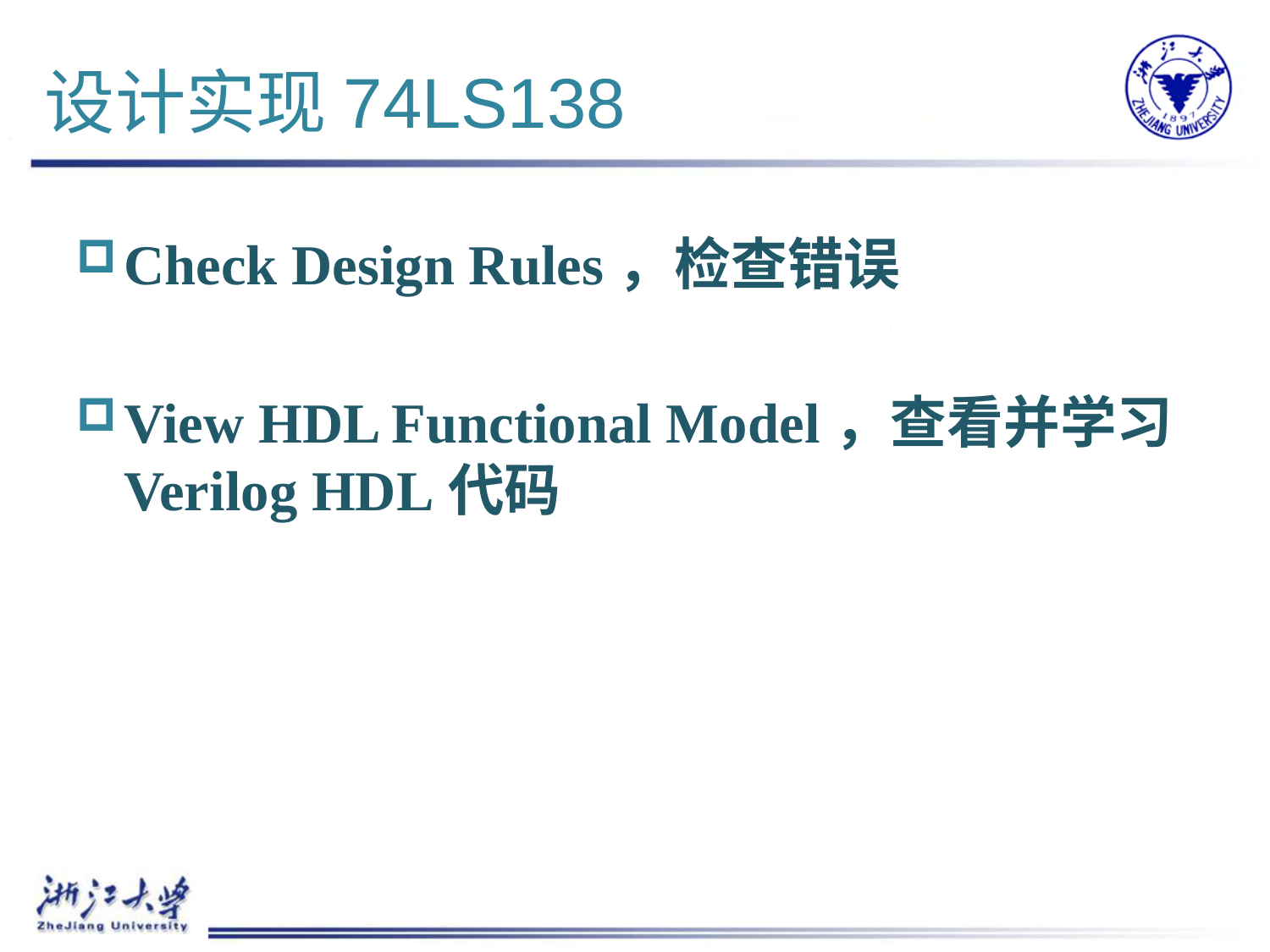

# 设计实现74LS138
Check Design Rules，检查错误

View HDL Functional Model，查看并学习Verilog HDL代码